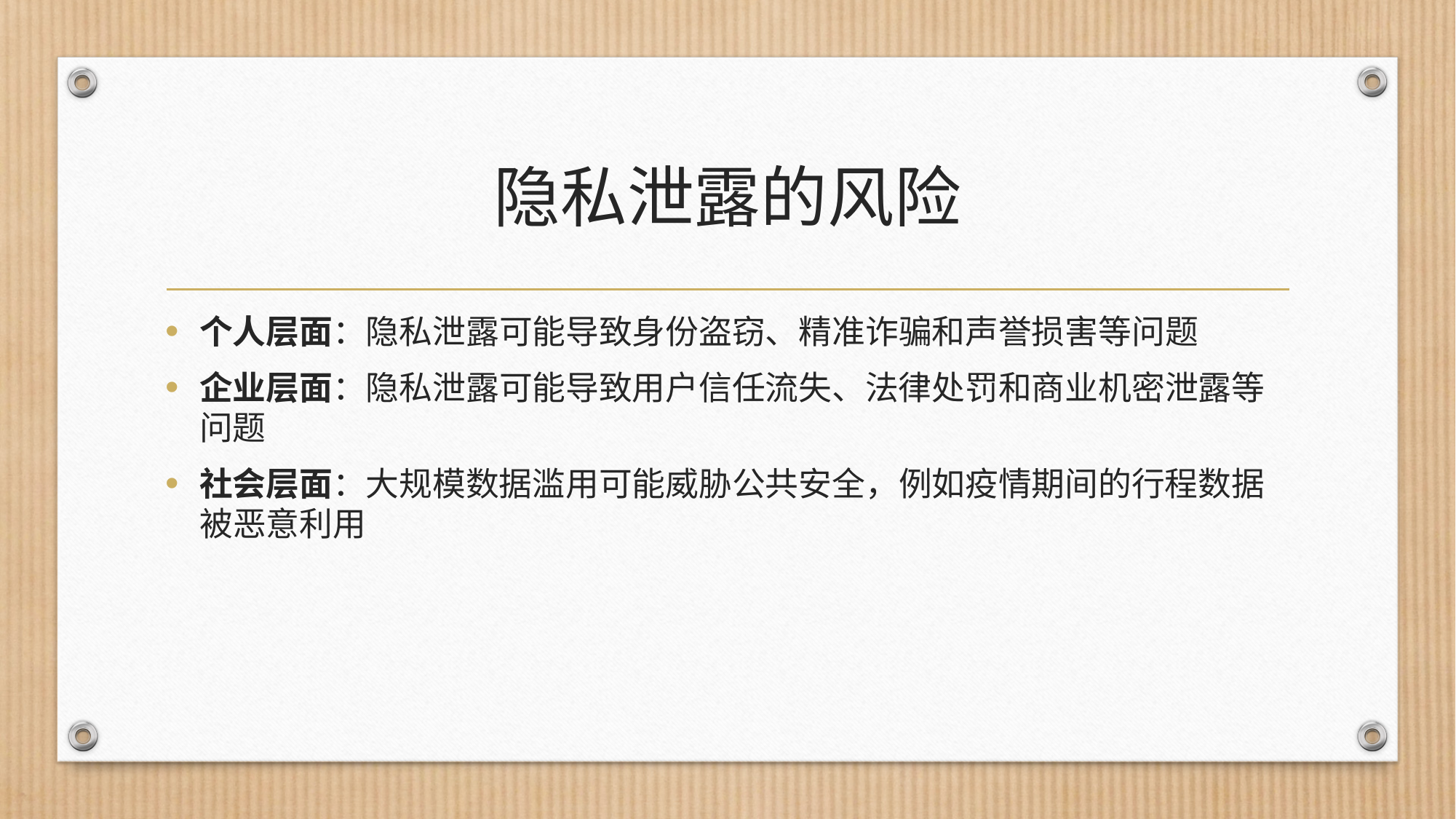

# 隐私泄露的风险
个人层面：隐私泄露可能导致身份盗窃、精准诈骗和声誉损害等问题
企业层面：隐私泄露可能导致用户信任流失、法律处罚和商业机密泄露等问题
社会层面：大规模数据滥用可能威胁公共安全，例如疫情期间的行程数据被恶意利用